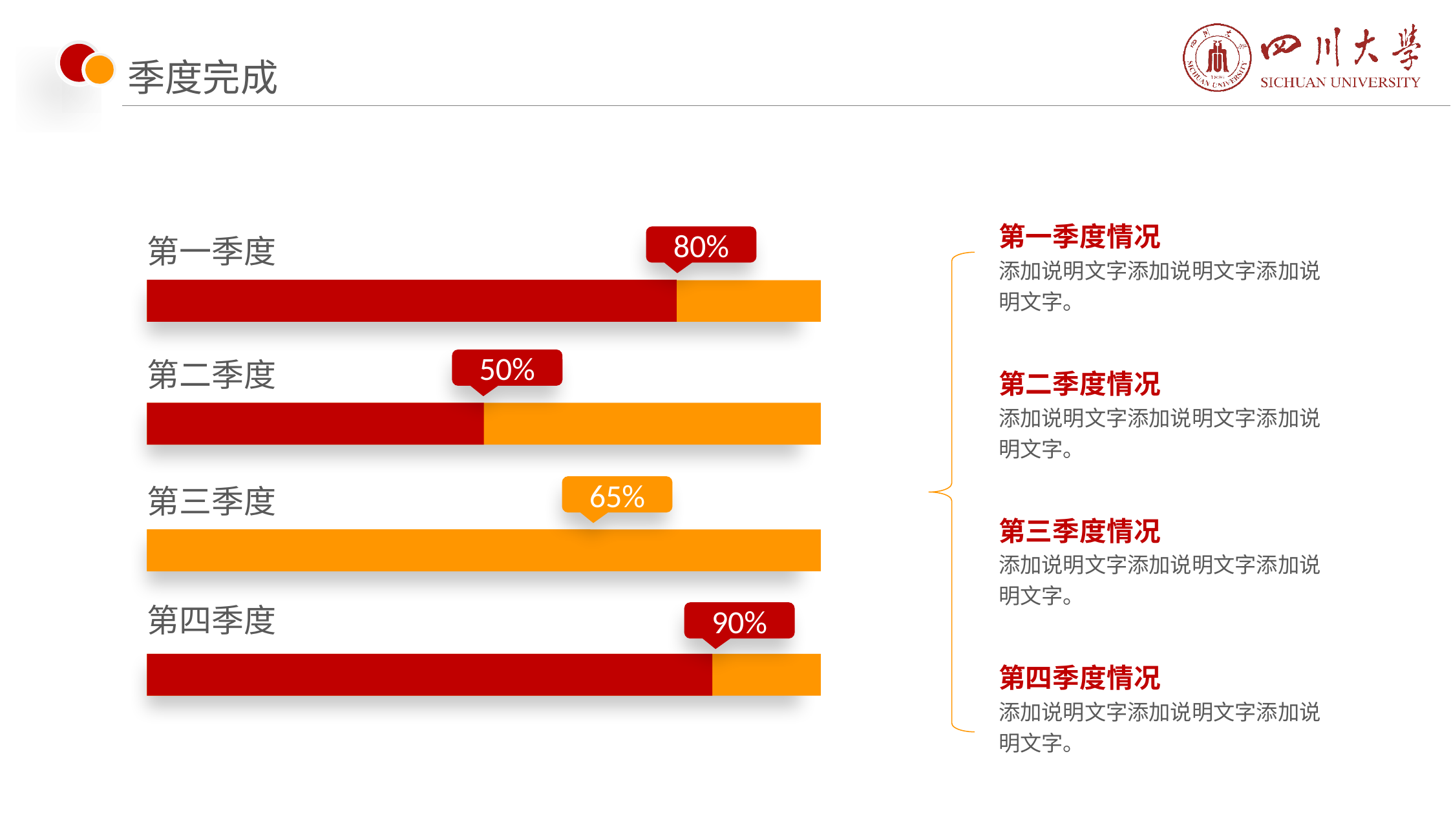

# 季度完成
第一季度情况
添加说明文字添加说明文字添加说明文字。
80%
第一季度

第二季度
50%
第二季度情况
添加说明文字添加说明文字添加说明文字。

第三季度
65%
第三季度情况
添加说明文字添加说明文字添加说明文字。

第四季度
90%
第四季度情况
添加说明文字添加说明文字添加说明文字。

延迟符